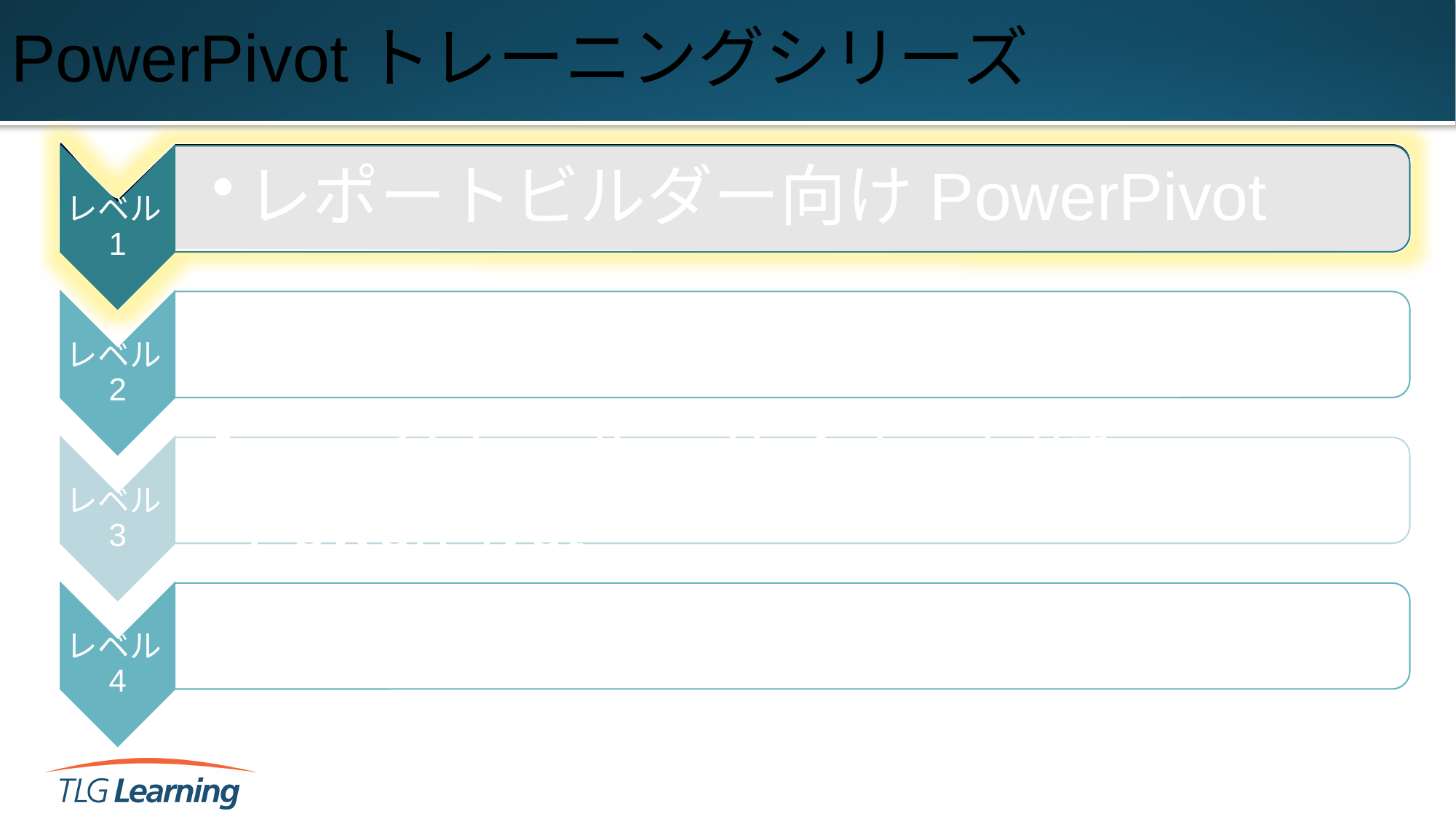

# PowerPivotトレーニングシリーズ

レベル1
レポートビルダー向けPowerPivot
レベル2
Power BI Tools for Excel
レベル3
データモデルデザイナー向けPowerPivot
レベル4
PowerPivot DAX関数